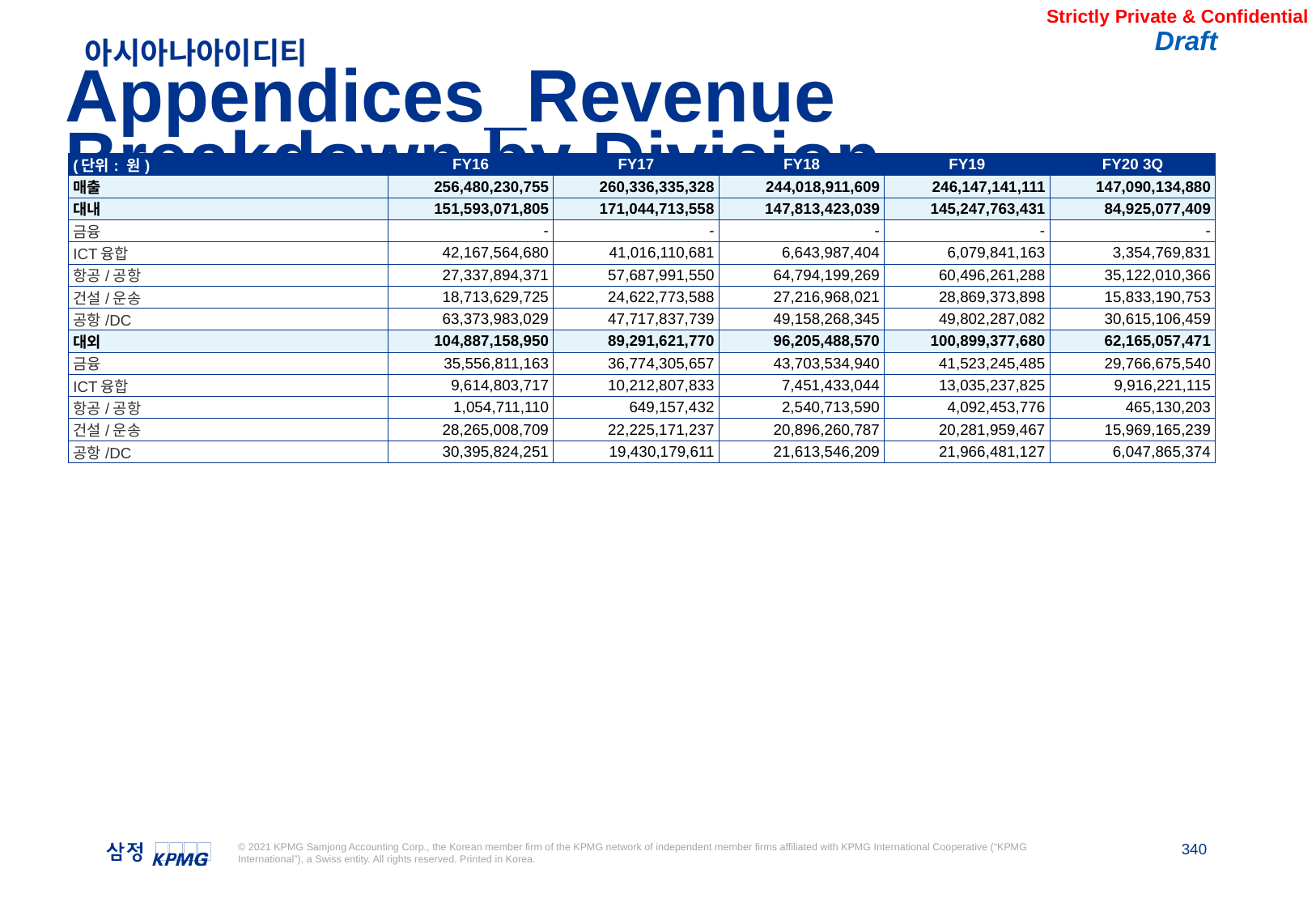

아시아나아이디티
Appendices_Revenue Breakdown by Division
| (단위: 원) | FY16 | FY17 | FY18 | FY19 | FY20 3Q |
| --- | --- | --- | --- | --- | --- |
| 매출 | 256,480,230,755 | 260,336,335,328 | 244,018,911,609 | 246,147,141,111 | 147,090,134,880 |
| 대내 | 151,593,071,805 | 171,044,713,558 | 147,813,423,039 | 145,247,763,431 | 84,925,077,409 |
| 금융 | - | - | - | - | - |
| ICT융합 | 42,167,564,680 | 41,016,110,681 | 6,643,987,404 | 6,079,841,163 | 3,354,769,831 |
| 항공/공항 | 27,337,894,371 | 57,687,991,550 | 64,794,199,269 | 60,496,261,288 | 35,122,010,366 |
| 건설/운송 | 18,713,629,725 | 24,622,773,588 | 27,216,968,021 | 28,869,373,898 | 15,833,190,753 |
| 공항/DC | 63,373,983,029 | 47,717,837,739 | 49,158,268,345 | 49,802,287,082 | 30,615,106,459 |
| 대외 | 104,887,158,950 | 89,291,621,770 | 96,205,488,570 | 100,899,377,680 | 62,165,057,471 |
| 금융 | 35,556,811,163 | 36,774,305,657 | 43,703,534,940 | 41,523,245,485 | 29,766,675,540 |
| ICT융합 | 9,614,803,717 | 10,212,807,833 | 7,451,433,044 | 13,035,237,825 | 9,916,221,115 |
| 항공/공항 | 1,054,711,110 | 649,157,432 | 2,540,713,590 | 4,092,453,776 | 465,130,203 |
| 건설/운송 | 28,265,008,709 | 22,225,171,237 | 20,896,260,787 | 20,281,959,467 | 15,969,165,239 |
| 공항/DC | 30,395,824,251 | 19,430,179,611 | 21,613,546,209 | 21,966,481,127 | 6,047,865,374 |